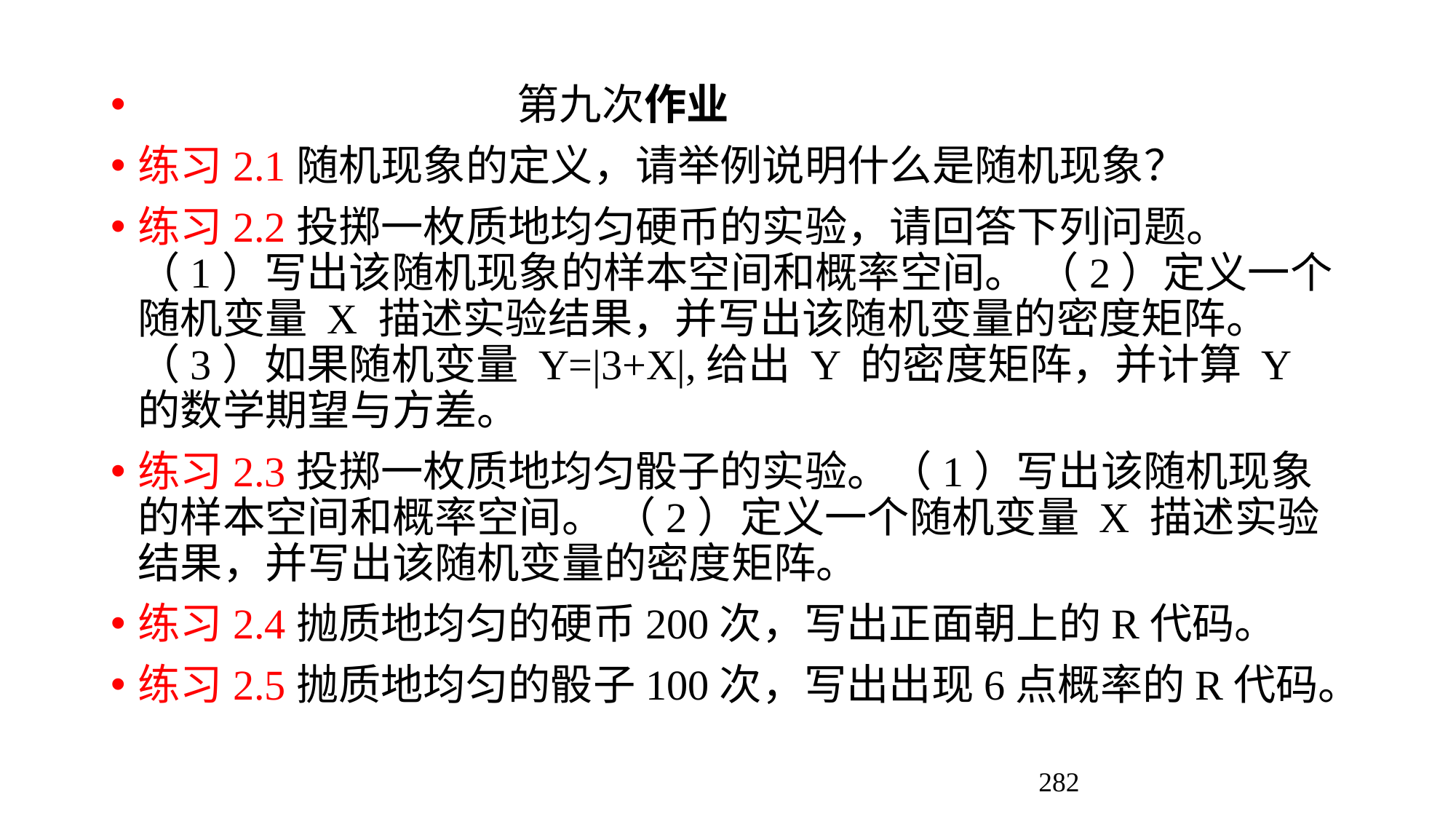

第九次作业
练习2.1随机现象的定义，请举例说明什么是随机现象？
练习2.2投掷一枚质地均匀硬币的实验，请回答下列问题。 （1）写出该随机现象的样本空间和概率空间。 （2）定义一个随机变量 X 描述实验结果，并写出该随机变量的密度矩阵。 （3）如果随机变量 Y=|3+X|,给出 Y 的密度矩阵，并计算 Y 的数学期望与方差。
练习2.3投掷一枚质地均匀骰子的实验。（1）写出该随机现象的样本空间和概率空间。 （2）定义一个随机变量 X 描述实验结果，并写出该随机变量的密度矩阵。
练习2.4抛质地均匀的硬币200次，写出正面朝上的R代码。
练习2.5抛质地均匀的骰子100次，写出出现6点概率的R代码。

282